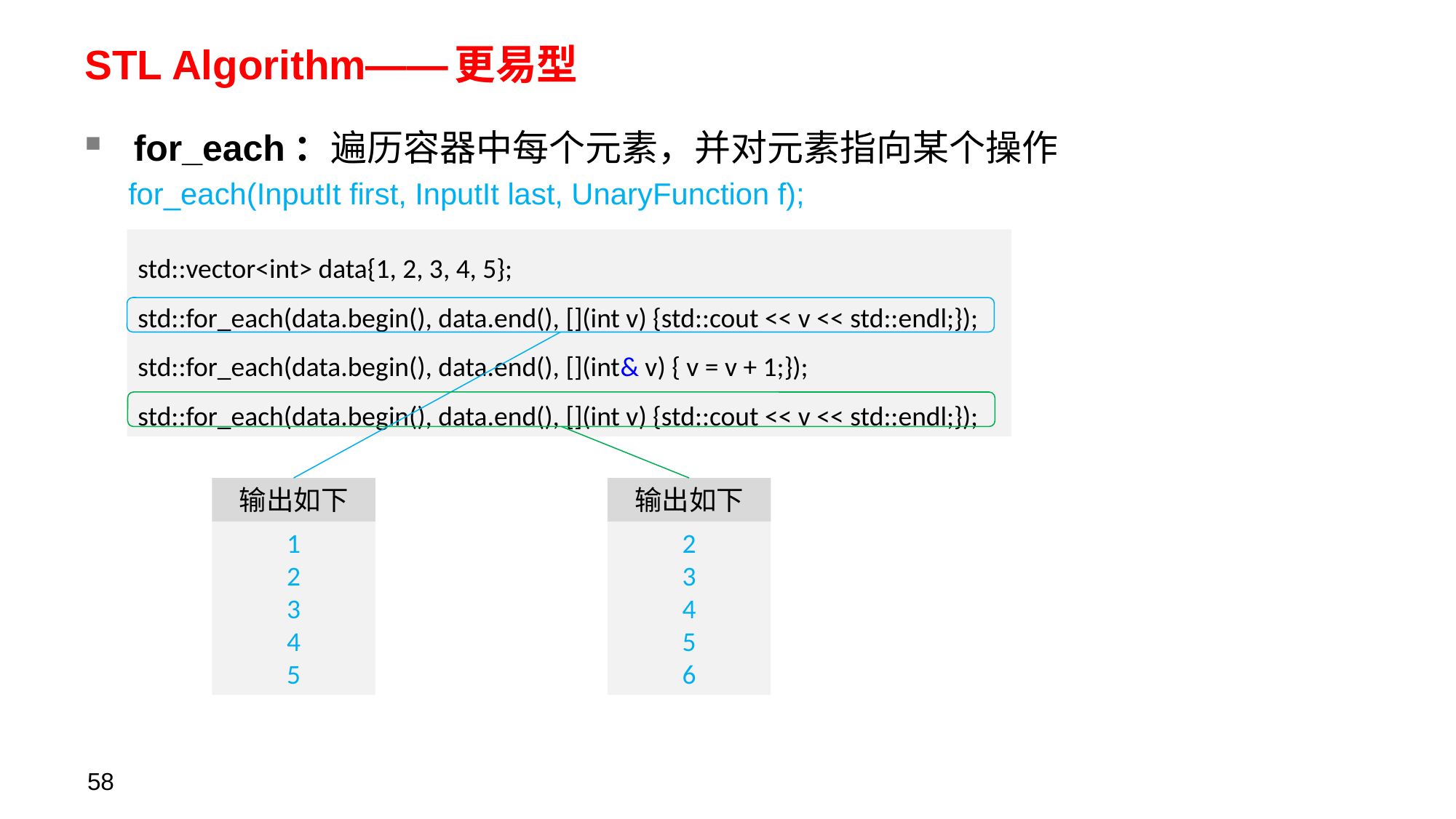

# STL Algorithm——更易型
for_each：遍历容器中每个元素，并对元素指向某个操作
for_each(InputIt first, InputIt last, UnaryFunction f);
std::vector<int> data{1, 2, 3, 4, 5};
std::for_each(data.begin(), data.end(), [](int v) {std::cout << v << std::endl;});
std::for_each(data.begin(), data.end(), [](int& v) { v = v + 1;});
std::for_each(data.begin(), data.end(), [](int v) {std::cout << v << std::endl;});

输出如下
输出如下
1
2
3
4
5
2
3
4
5
6
58